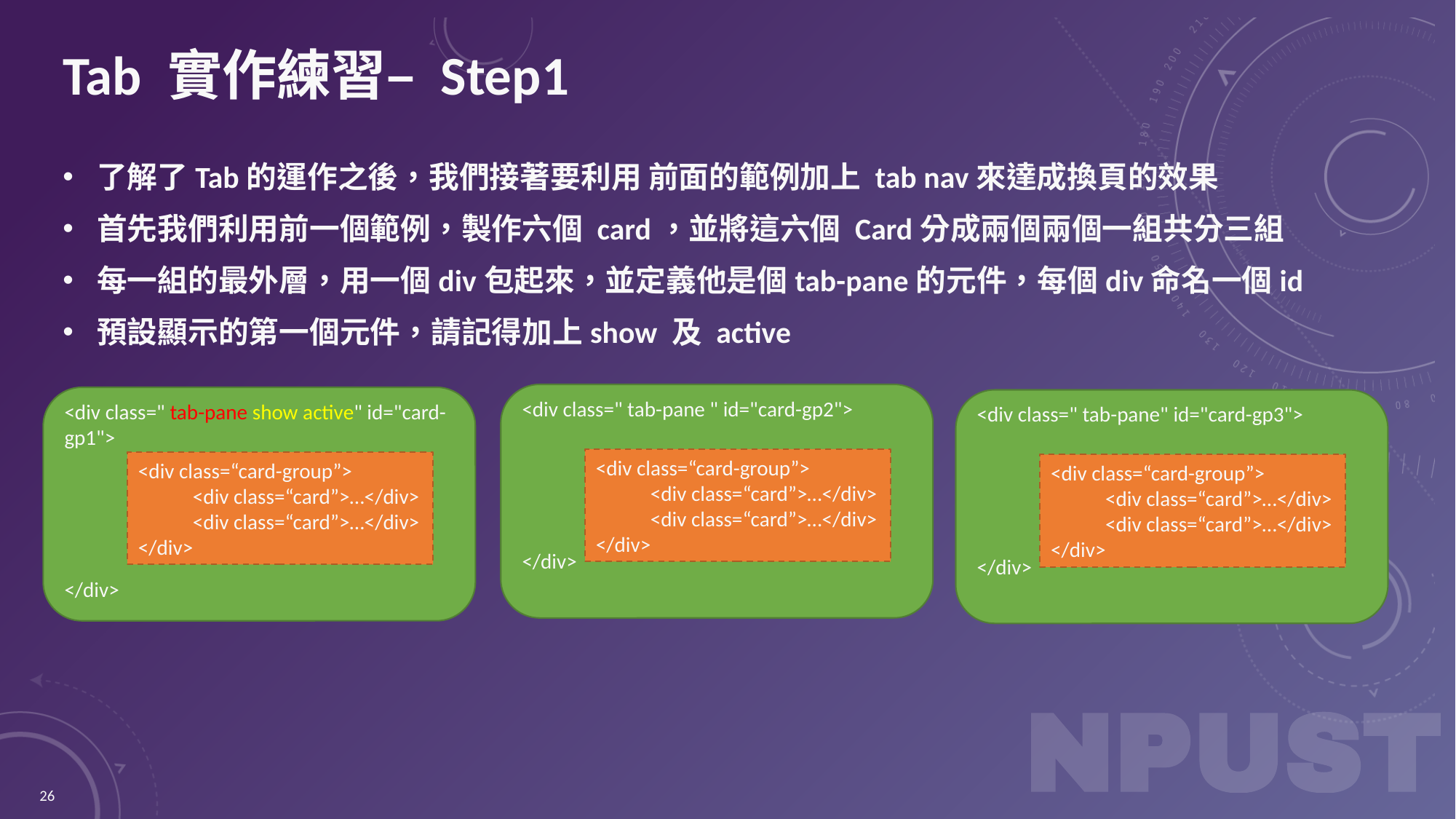

# Tab 實作練習– Step1
了解了Tab的運作之後，我們接著要利用 前面的範例加上 tab nav來達成換頁的效果
首先我們利用前一個範例，製作六個 card，並將這六個 Card分成兩個兩個一組共分三組
每一組的最外層，用一個div包起來，並定義他是個tab-pane的元件，每個div命名一個id
預設顯示的第一個元件，請記得加上show 及 active

<div class=" tab-pane " id="card-gp2">

</div>
<div class=“card-group”>
<div class=“card”>…</div>
<div class=“card”>…</div>
</div>

<div class=" tab-pane show active" id="card-gp1">

</div>
<div class=“card-group”>
<div class=“card”>…</div>
<div class=“card”>…</div>
</div>

<div class=" tab-pane" id="card-gp3">

</div>
<div class=“card-group”>
<div class=“card”>…</div>
<div class=“card”>…</div>
</div>
26